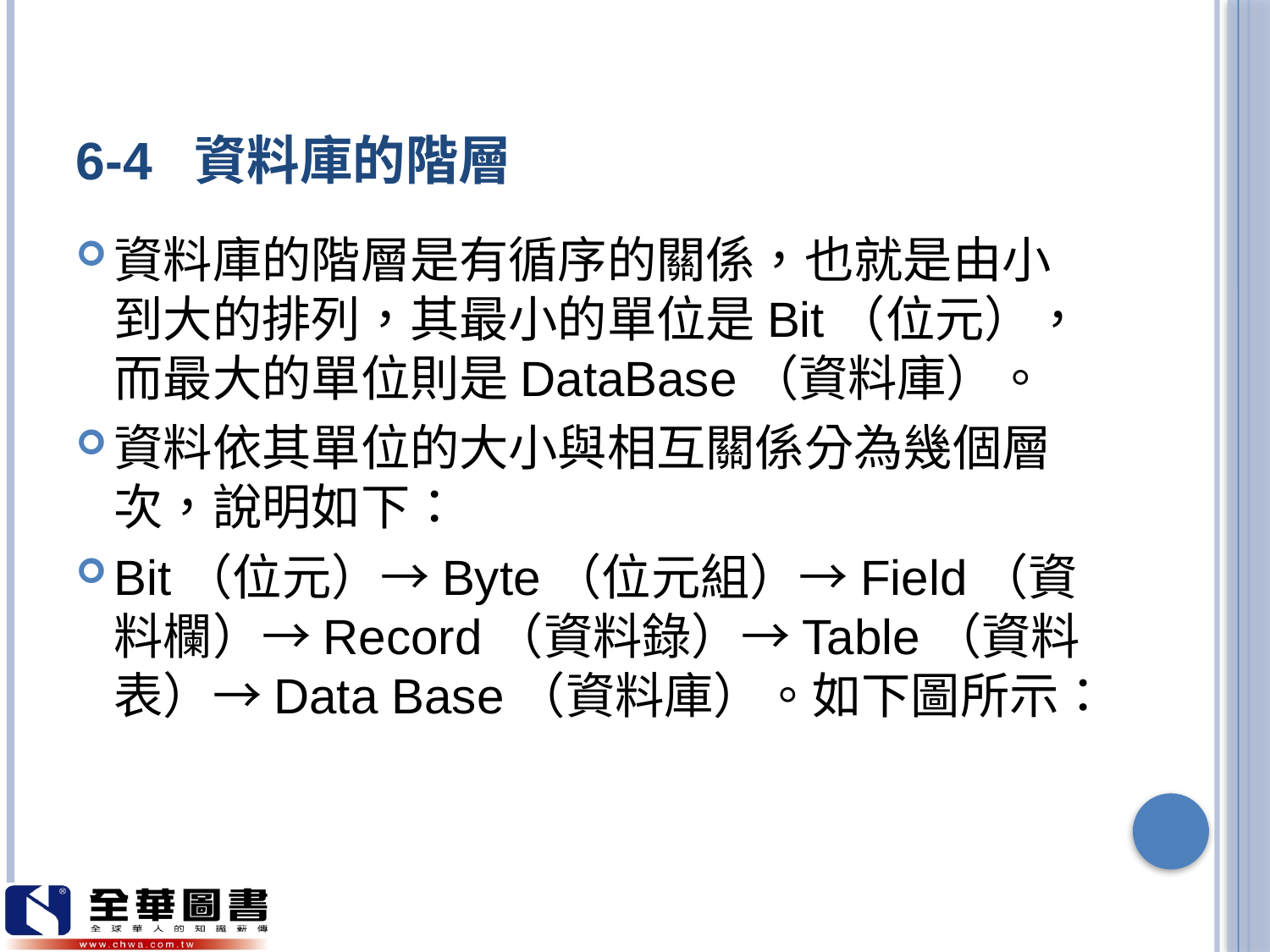

# 6-4  資料庫的階層
資料庫的階層是有循序的關係，也就是由小到大的排列，其最小的單位是Bit（位元），而最大的單位則是DataBase（資料庫）。
資料依其單位的大小與相互關係分為幾個層次，說明如下：
Bit（位元）→Byte（位元組）→Field（資料欄）→Record（資料錄）→Table（資料表）→Data Base（資料庫）。如下圖所示：